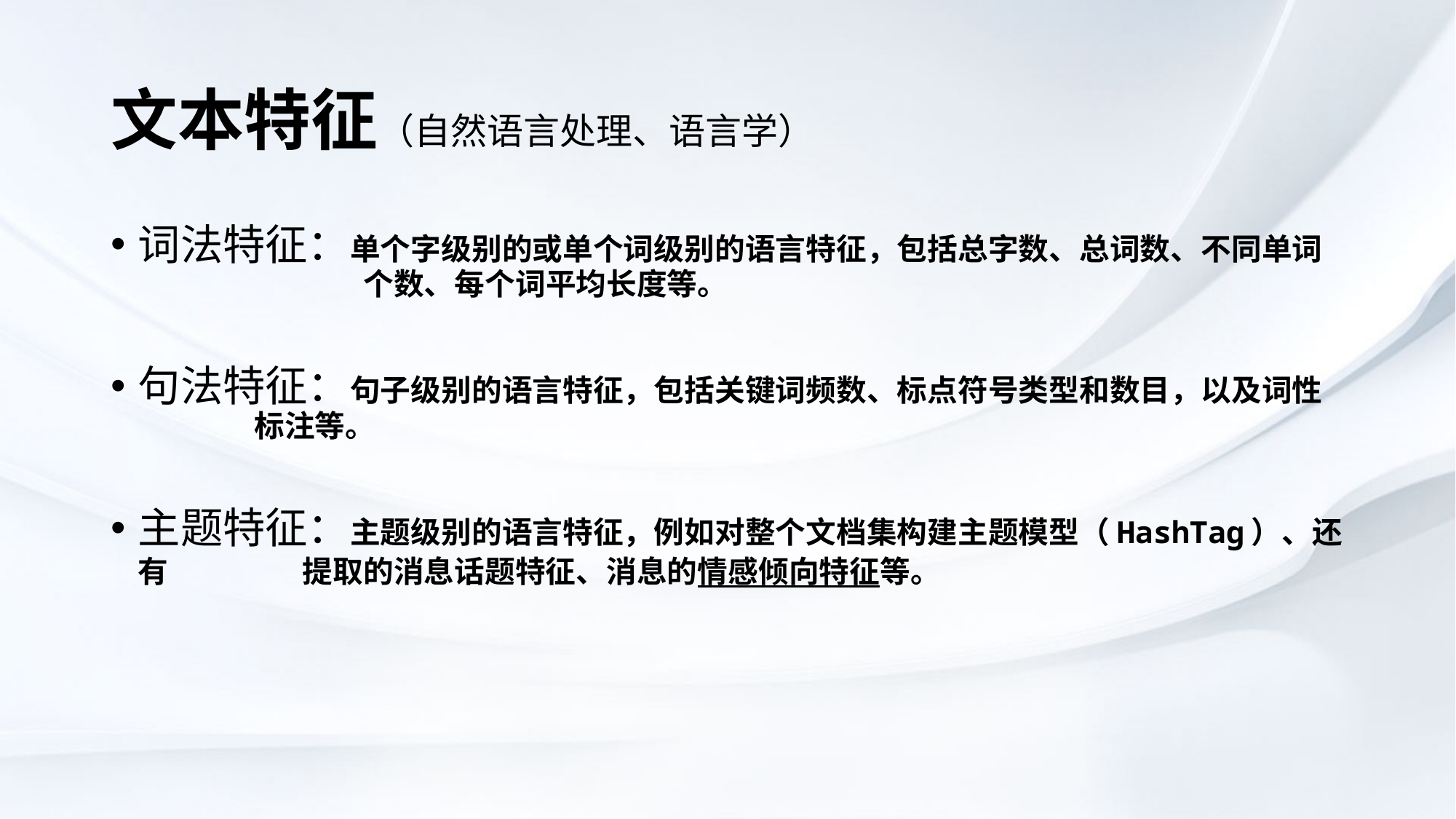

# 文本特征（自然语言处理、语言学）
词法特征：单个字级别的或单个词级别的语言特征，包括总字数、总词数、不同单词    		 个数、每个词平均长度等。

句法特征：句子级别的语言特征，包括关键词频数、标点符号类型和数目，以及词性		 标注等。

主题特征：主题级别的语言特征，例如对整个文档集构建主题模型（HashTag）、还有  	        提取的消息话题特征、消息的情感倾向特征等。